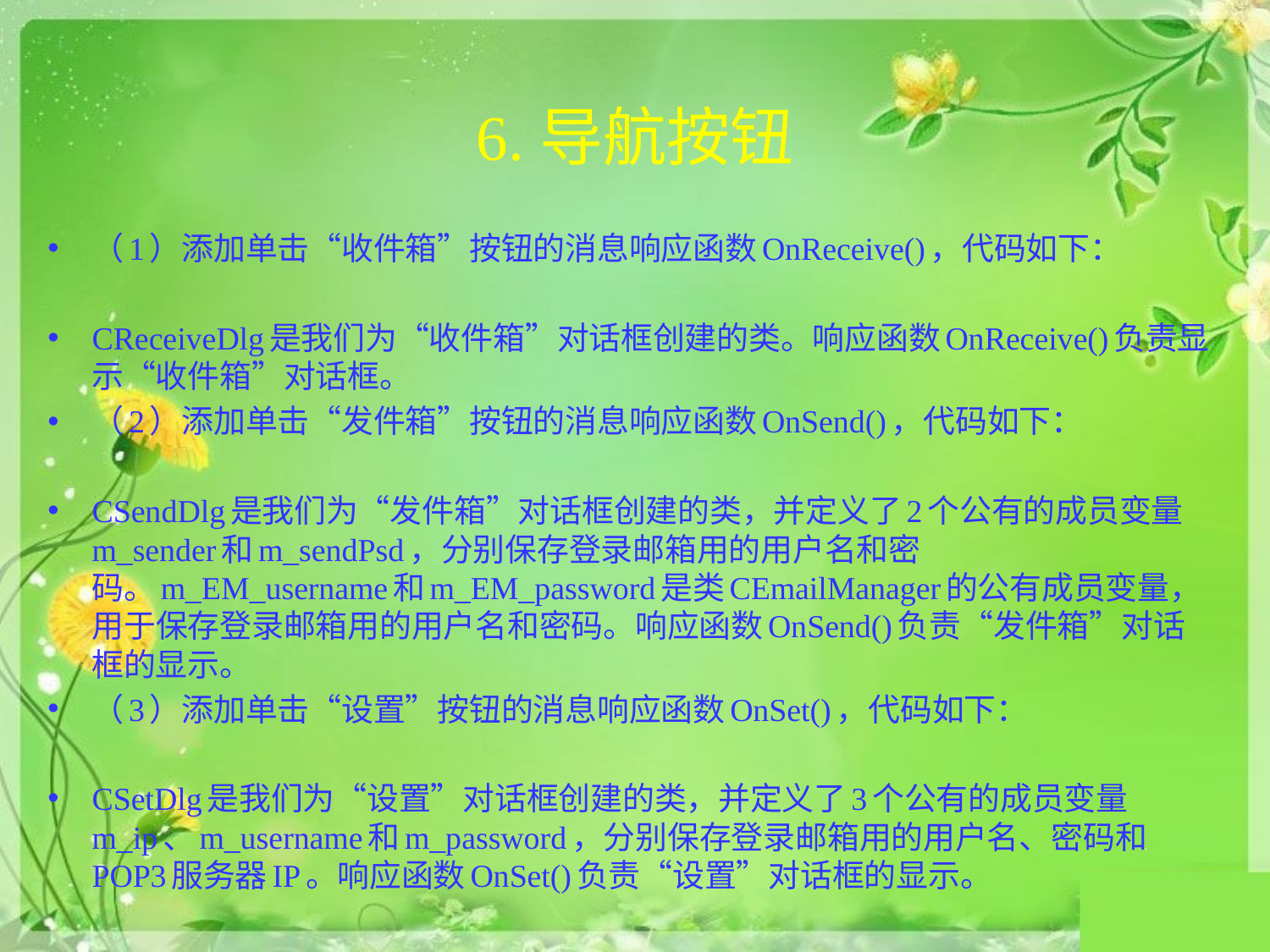

# 6.导航按钮
（1）添加单击“收件箱”按钮的消息响应函数OnReceive()，代码如下：

CReceiveDlg是我们为“收件箱”对话框创建的类。响应函数OnReceive()负责显示“收件箱”对话框。
（2）添加单击“发件箱”按钮的消息响应函数OnSend()，代码如下：

CSendDlg是我们为“发件箱”对话框创建的类，并定义了2个公有的成员变量m_sender和m_sendPsd，分别保存登录邮箱用的用户名和密码。m_EM_username和m_EM_password是类CEmailManager的公有成员变量，用于保存登录邮箱用的用户名和密码。响应函数OnSend()负责“发件箱”对话框的显示。
（3）添加单击“设置”按钮的消息响应函数OnSet()，代码如下：

CSetDlg是我们为“设置”对话框创建的类，并定义了3个公有的成员变量m_ip、m_username和m_password，分别保存登录邮箱用的用户名、密码和POP3服务器IP。响应函数OnSet()负责“设置”对话框的显示。